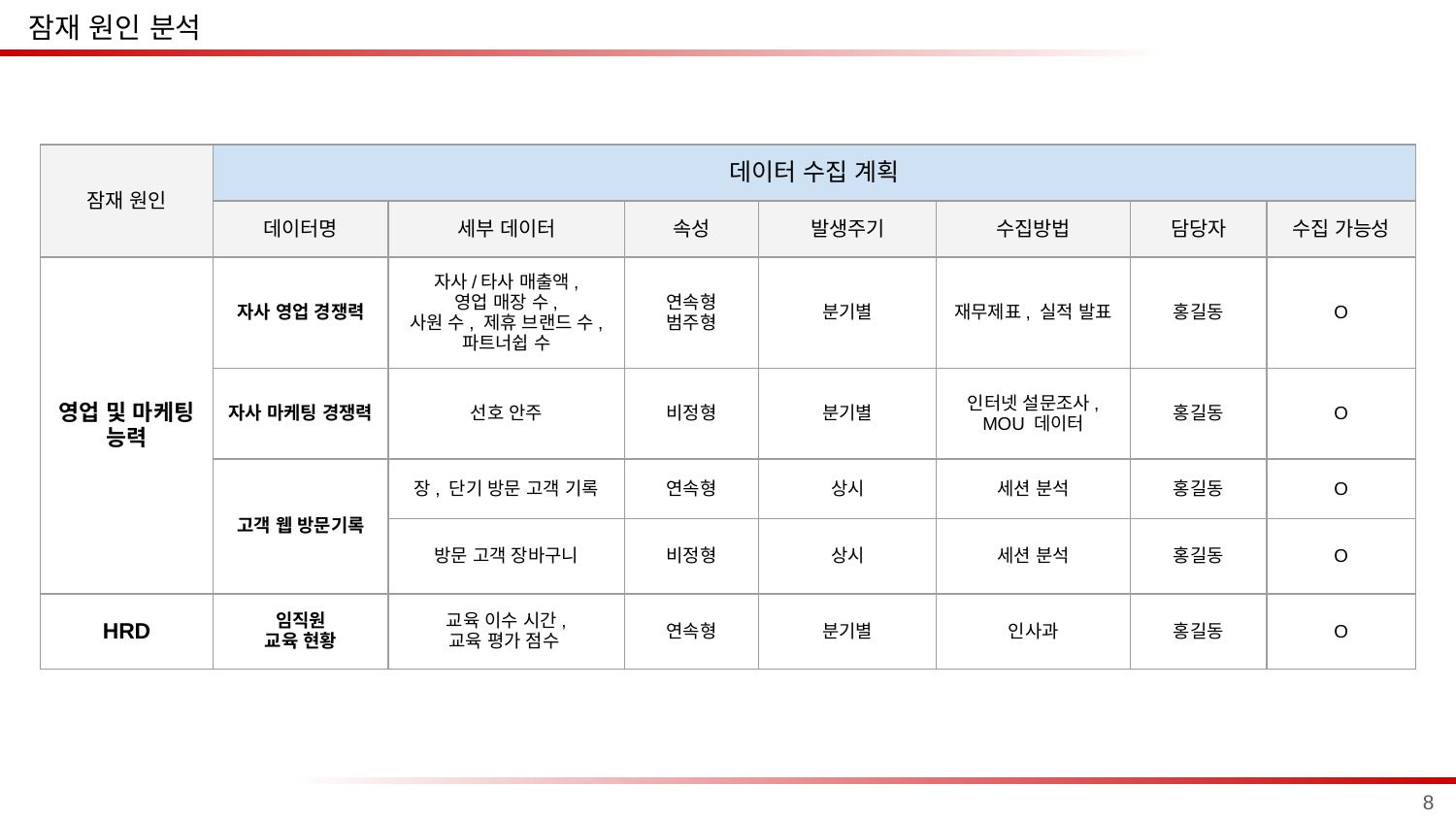

잠재 원인 분석

| 잠재 원인 | 데이터 수집 계획 |  |  |  |  |  |  |
| --- | --- | --- | --- | --- | --- | --- | --- |
|  | 데이터명 | 세부 데이터 | 속성 | 발생주기 | 수집방법 | 담당자 | 수집 가능성 |
| 영업 및 마케팅 능력 | 자사 영업 경쟁력 | 자사/타사 매출액, 영업 매장 수, 사원 수, 제휴 브랜드 수, 파트너쉽 수 | 연속형 범주형 | 분기별 | 재무제표, 실적 발표 | 홍길동 | O |
|  | 자사 마케팅 경쟁력 | 선호 안주 | 비정형 | 분기별 | 인터넷 설문조사, MOU 데이터 | 홍길동 | O |
|  | 고객 웹 방문기록 | 장, 단기 방문 고객 기록 | 연속형 | 상시 | 세션 분석 | 홍길동 | O |
|  |  | 방문 고객 장바구니 | 비정형 | 상시 | 세션 분석 | 홍길동 | O |
| HRD | 임직원 교육 현황 | 교육 이수 시간, 교육 평가 점수 | 연속형 | 분기별 | 인사과 | 홍길동 | O |
8